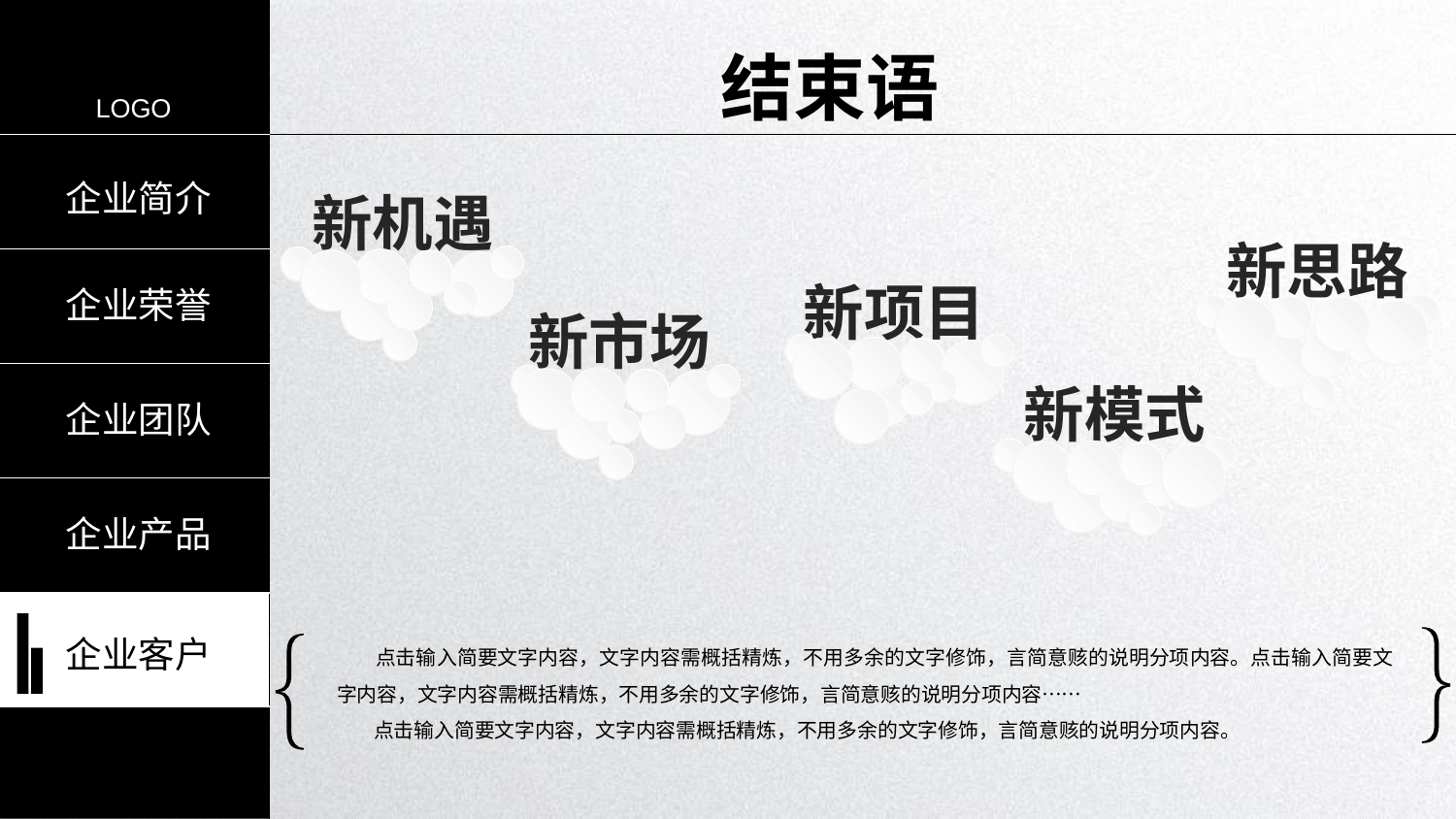

结束语
新机遇
新思路

新项目

新市场

新模式

       点击输入简要文字内容，文字内容需概括精炼，不用多余的文字修饰，言简意赅的说明分项内容。点击输入简要文字内容，文字内容需概括精炼，不用多余的文字修饰，言简意赅的说明分项内容……
       点击输入简要文字内容，文字内容需概括精炼，不用多余的文字修饰，言简意赅的说明分项内容。